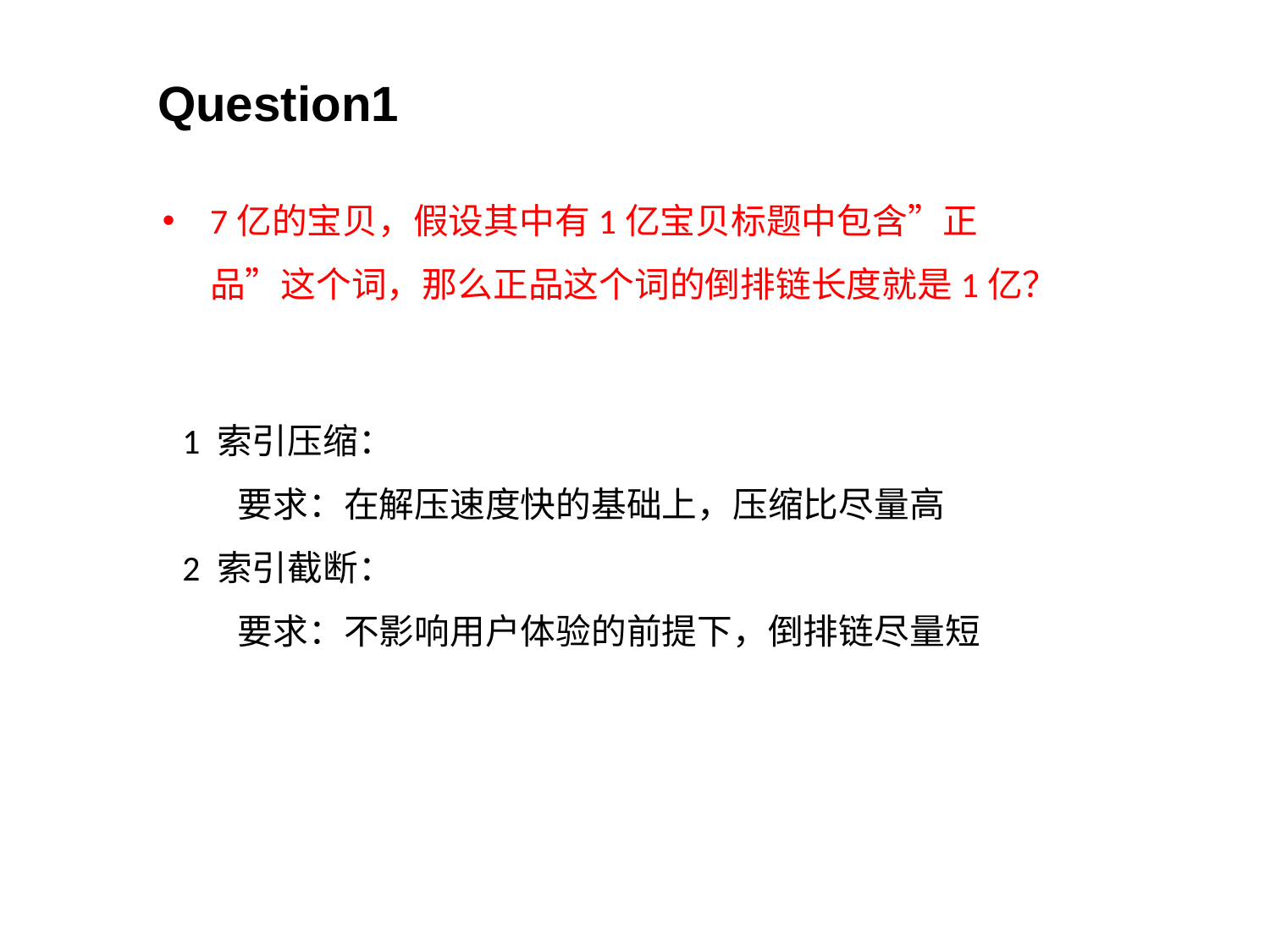

Question1
7亿的宝贝，假设其中有1亿宝贝标题中包含”正品”这个词，那么正品这个词的倒排链长度就是1亿？

1 索引压缩：
      要求：在解压速度快的基础上，压缩比尽量高
2 索引截断：
      要求：不影响用户体验的前提下，倒排链尽量短